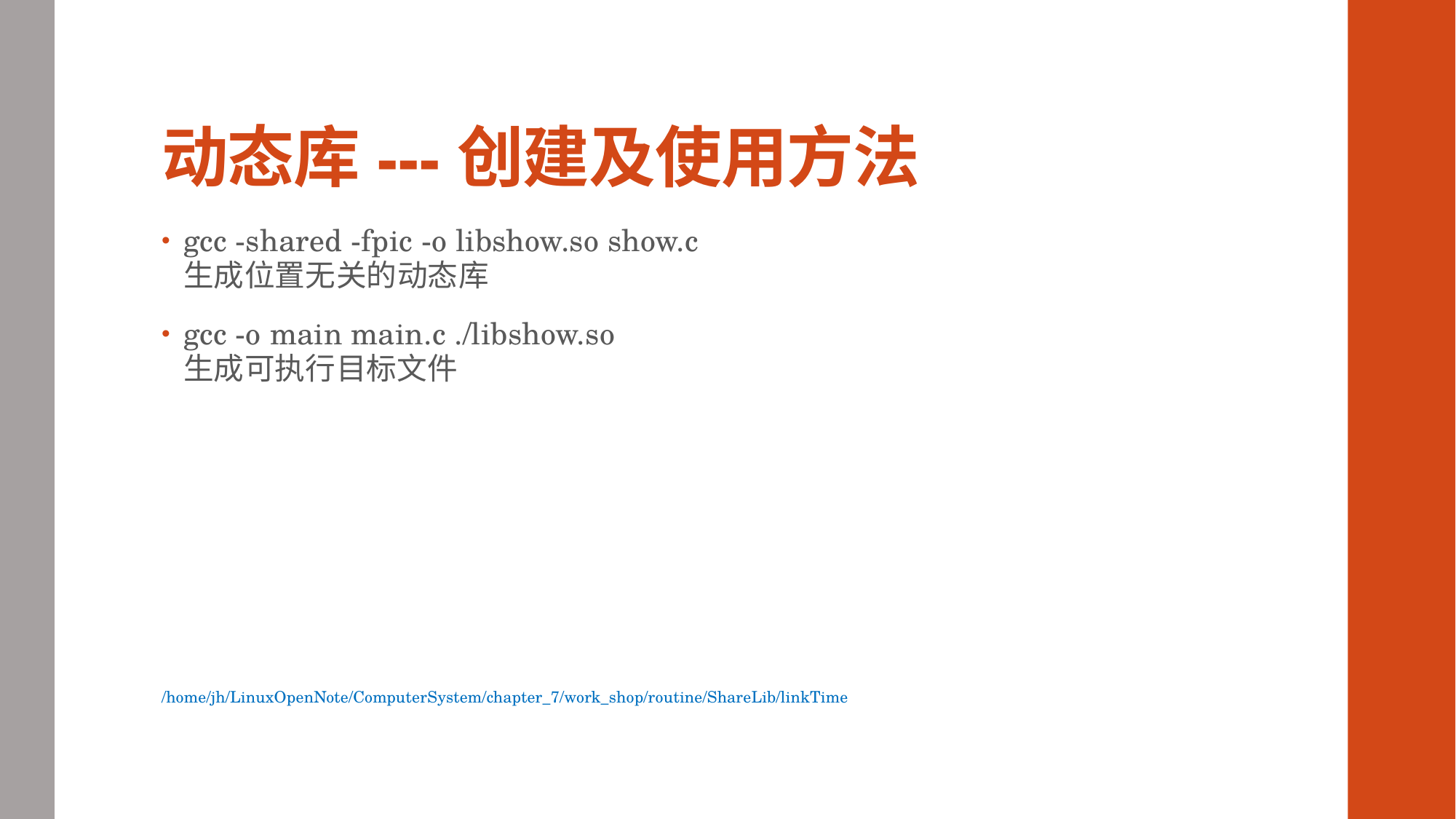

# 动态库---创建及使用方法
gcc -shared -fpic -o libshow.so show.c
生成位置无关的动态库
gcc -o main main.c ./libshow.so
生成可执行目标文件

/home/jh/LinuxOpenNote/ComputerSystem/chapter_7/work_shop/routine/ShareLib/linkTime